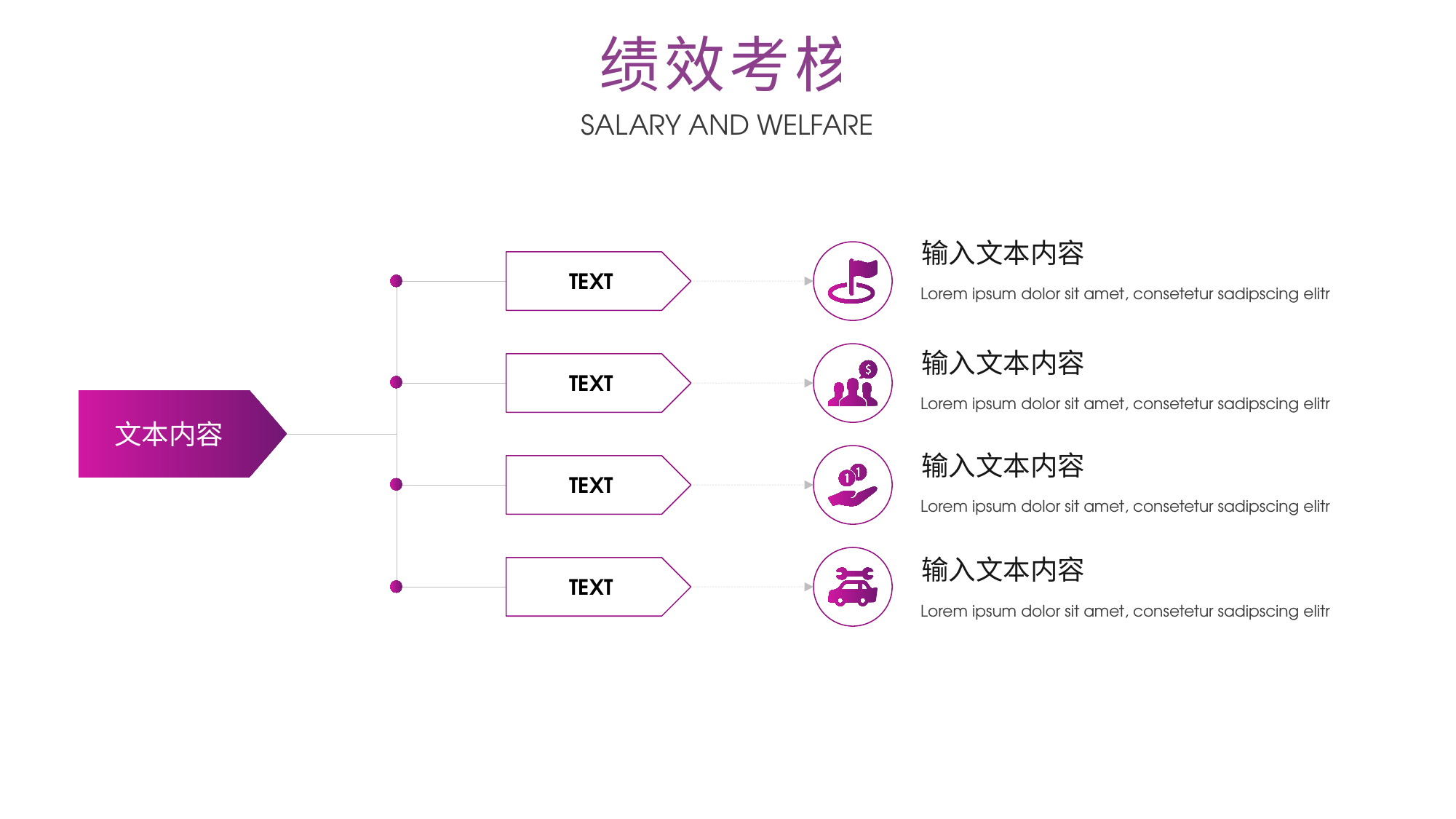

绩效考核
SALARY AND WELFARE
输入文本内容
Lorem ipsum dolor sit amet, consetetur sadipscing elitr

TEXT

输入文本内容
Lorem ipsum dolor sit amet, consetetur sadipscing elitr

TEXT

文本内容
输入文本内容
Lorem ipsum dolor sit amet, consetetur sadipscing elitr

TEXT

输入文本内容
Lorem ipsum dolor sit amet, consetetur sadipscing elitr
TEXT